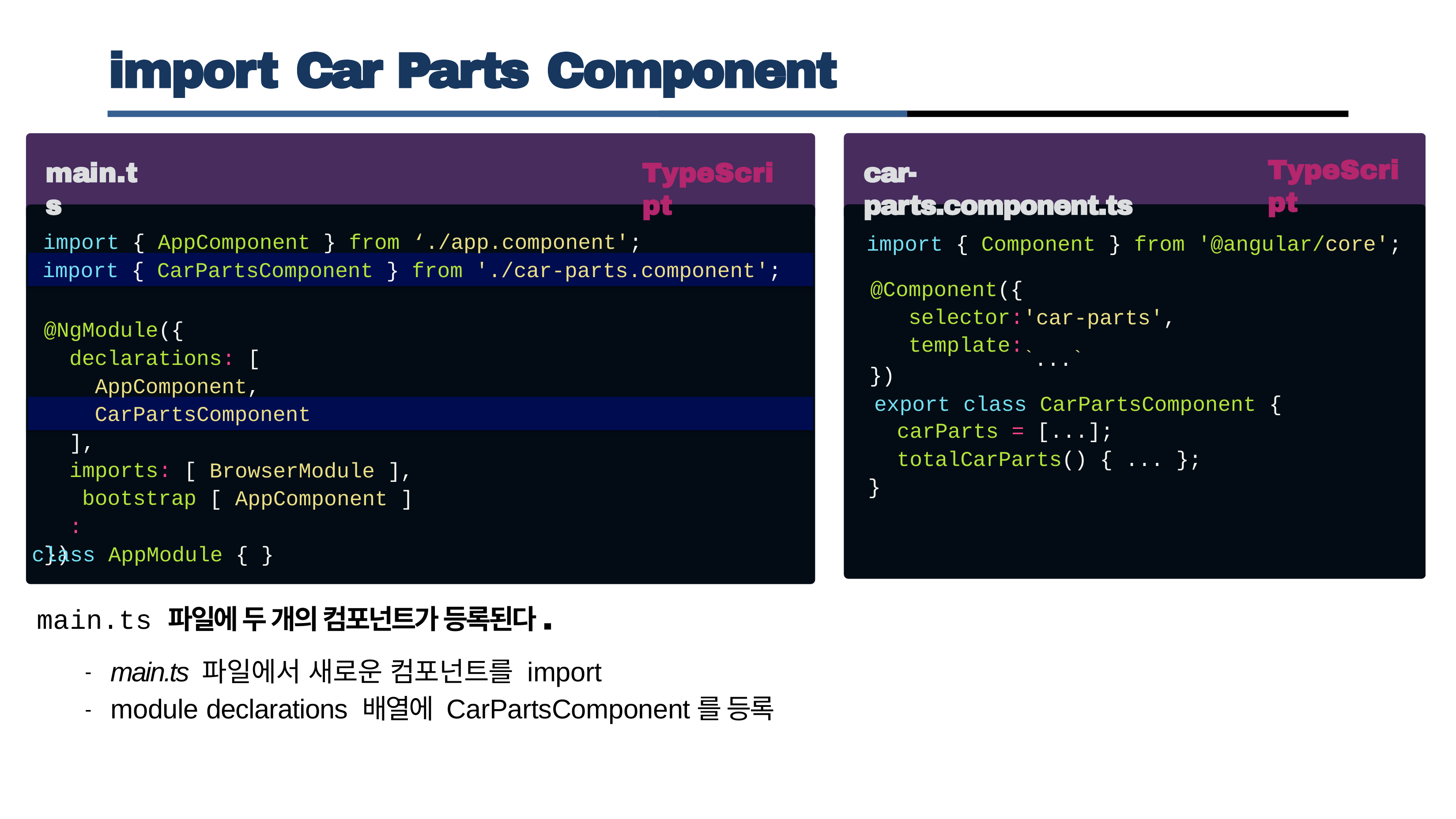

# import Car Parts Component

TypeScript
main.ts
TypeScript
car-parts.component.ts

import
{ AppComponent }
from
‘./app.component';
import { Component
} from
'@angular/core';

import
{ CarPartsComponent
} from
'./car-parts.component';
@Component({  selector:  template:
})
'car-parts',
`...`
@NgModule({
  declarations: [
AppComponent,
export
class CarPartsComponent {

CarPartsComponent
carParts = [...];
totalCarParts() { ... };
],
imports: [  bootstrap:
})
BrowserModule ],
}
[ AppComponent ]
class AppModule { }

 main.ts 파일에 두 개의 컴포넌트가 등록된다.
main.ts 파일에서 새로운 컴포넌트를 import
module declarations 배열에 CarPartsComponent를 등록
-
-